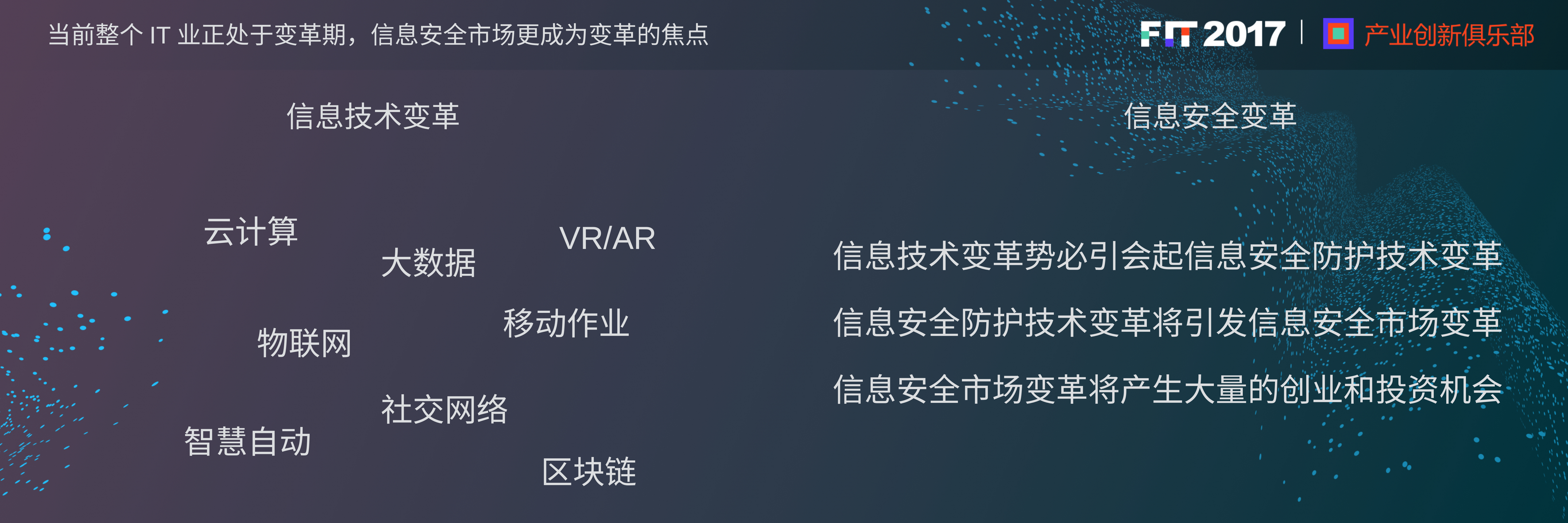

当前整个IT业正处于变革期，信息安全市场更成为变革的焦点
信息安全变革
信息技术变革
云计算
VR/AR
信息技术变革势必引会起信息安全防护技术变革
大数据
信息安全防护技术变革将引发信息安全市场变革
移动作业
物联网
信息安全市场变革将产生大量的创业和投资机会
社交网络
智慧自动
区块链